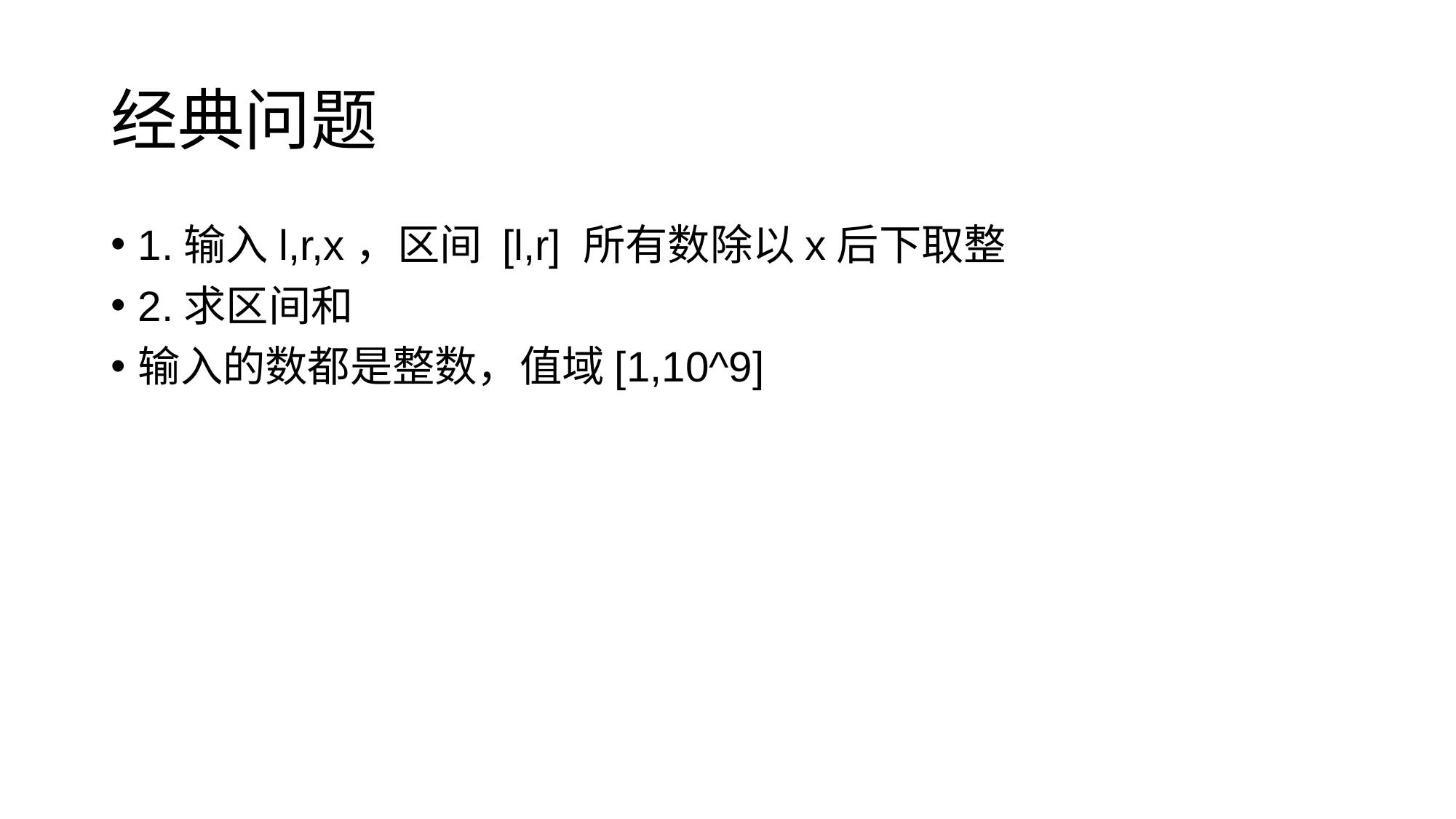

# 经典问题
1.输入l,r,x，区间 [l,r] 所有数除以x后下取整
2.求区间和
输入的数都是整数，值域[1,10^9]